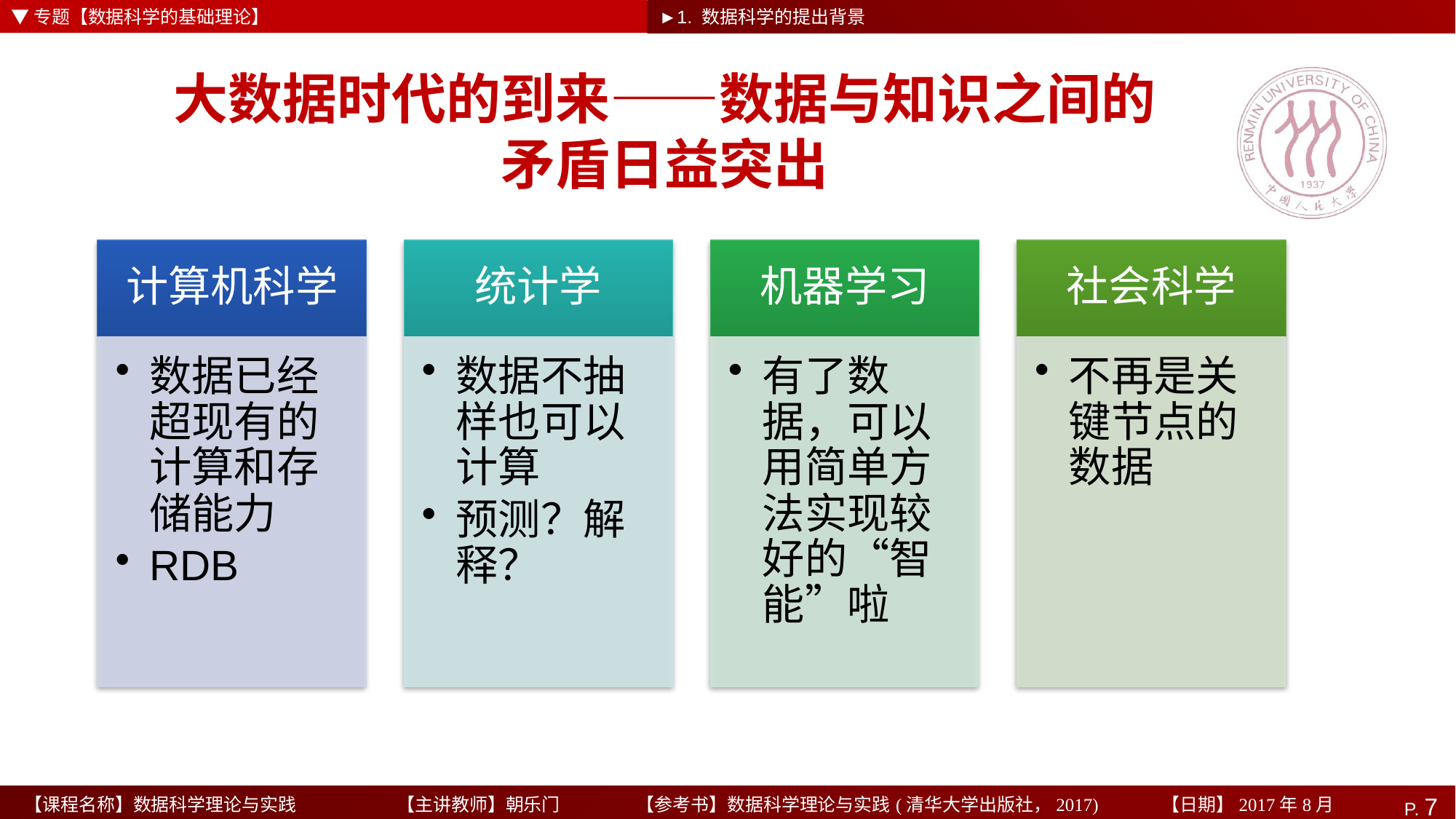

▼专题【数据科学的基础理论】
►1. 数据科学的提出背景
大数据时代的到来——数据与知识之间的
矛盾日益突出
计算机科学
数据已经超现有的计算和存储能力
RDB
统计学
数据不抽样也可以计算
预测？解释？
机器学习
有了数据，可以用简单方法实现较好的“智能”啦
社会科学
不再是关键节点的数据